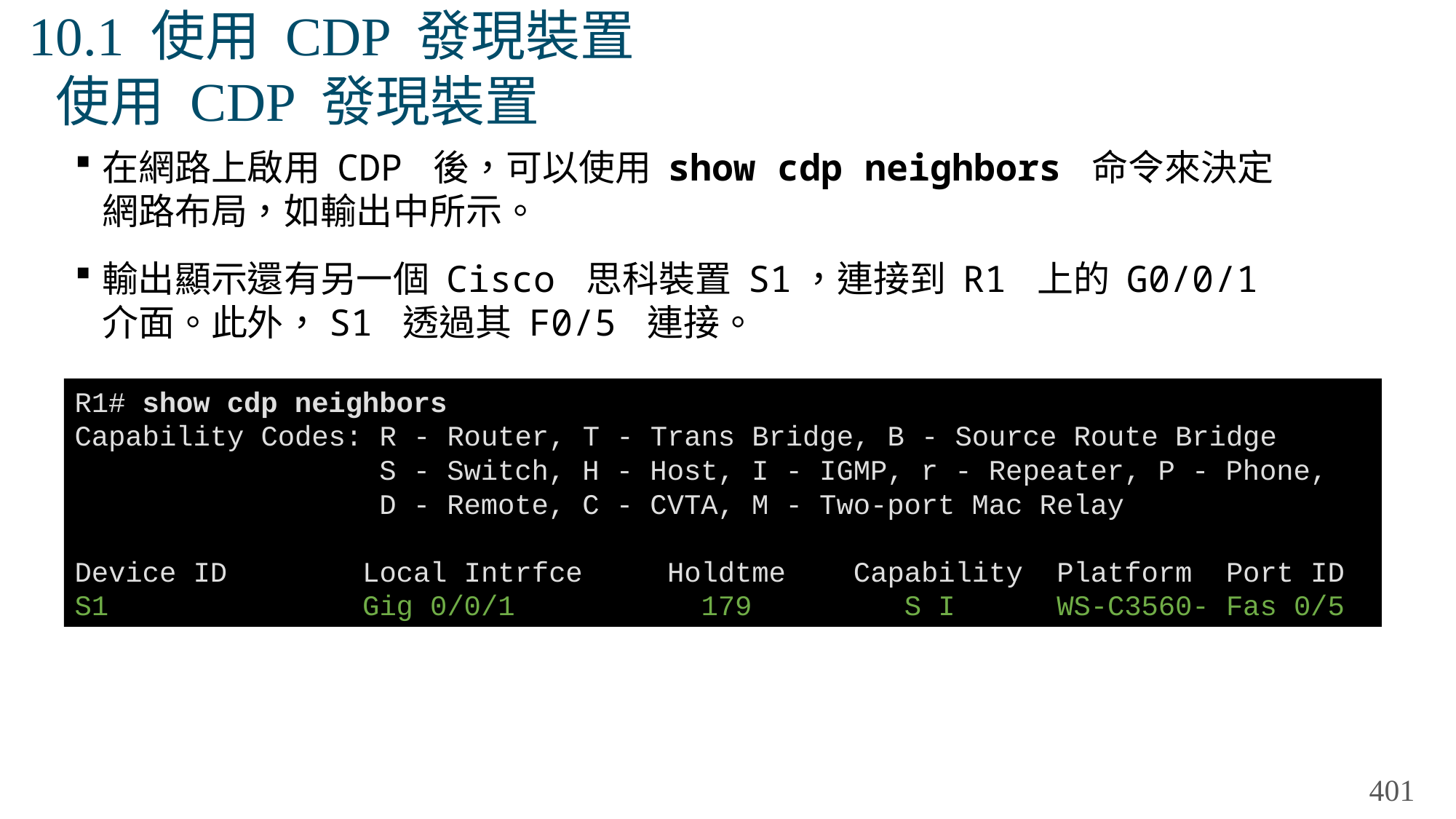

# 10.1 使用 CDP 發現裝置 使用 CDP 發現裝置
在網路上啟用 CDP 後，可以使用 show cdp neighbors 命令來決定網路布局，如輸出中所示。
輸出顯示還有另一個 Cisco 思科裝置 S1，連接到 R1 上的 G0/0/1 介面。此外，S1 透過其 F0/5 連接。
R1# show cdp neighbors
Capability Codes: R - Router, T - Trans Bridge, B - Source Route Bridge
                  S - Switch, H - Host, I - IGMP, r - Repeater, P - Phone,
                  D - Remote, C - CVTA, M - Two-port Mac Relay

Device ID        Local Intrfce     Holdtme    Capability  Platform  Port ID
S1               Gig 0/0/1           179         S I      WS-C3560- Fas 0/5
401